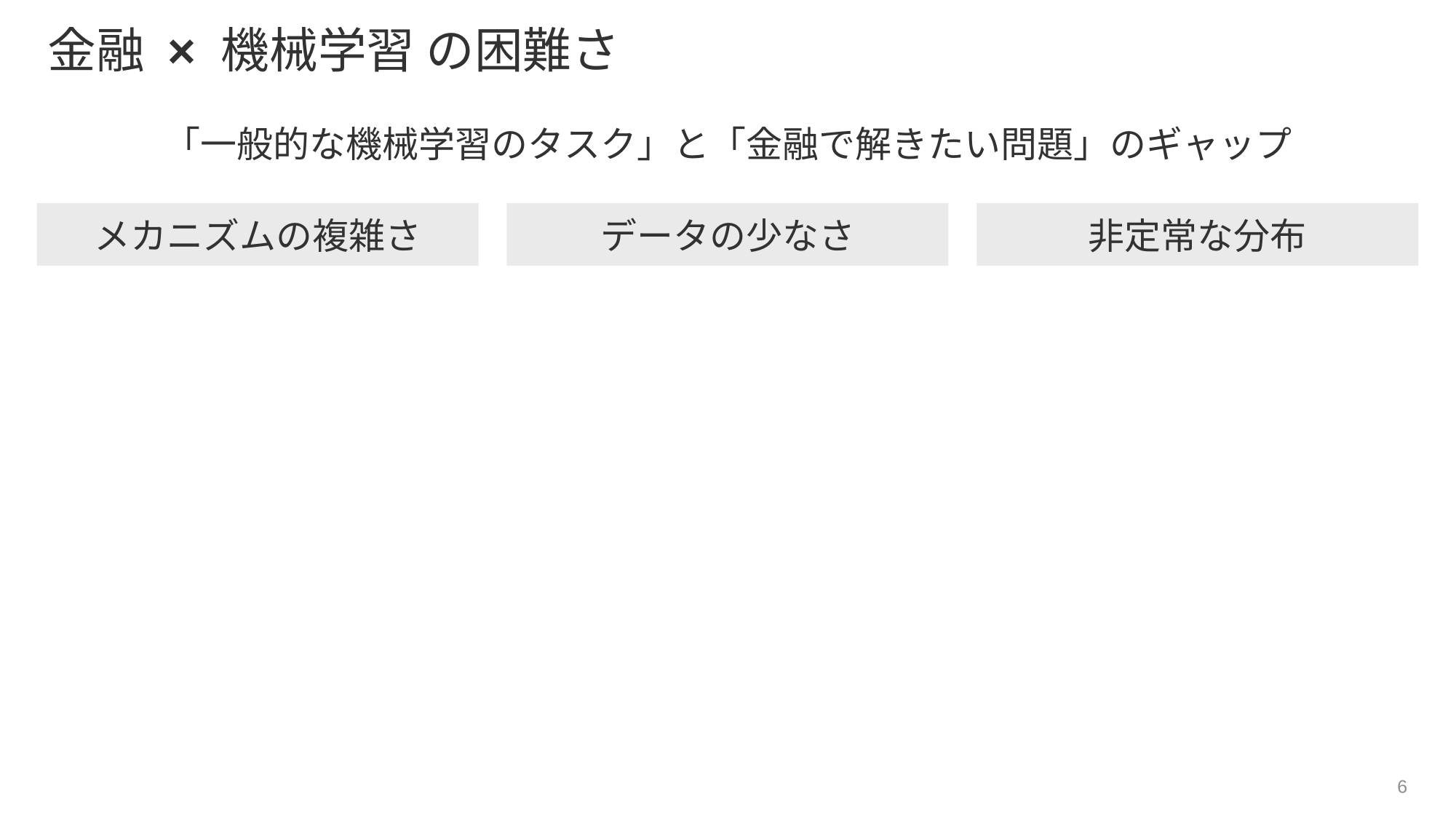

# 金融 × 機械学習 の困難さ
「一般的な機械学習のタスク」と「金融で解きたい問題」のギャップ
メカニズムの複雑さ
非定常な分布
データの少なさ
6